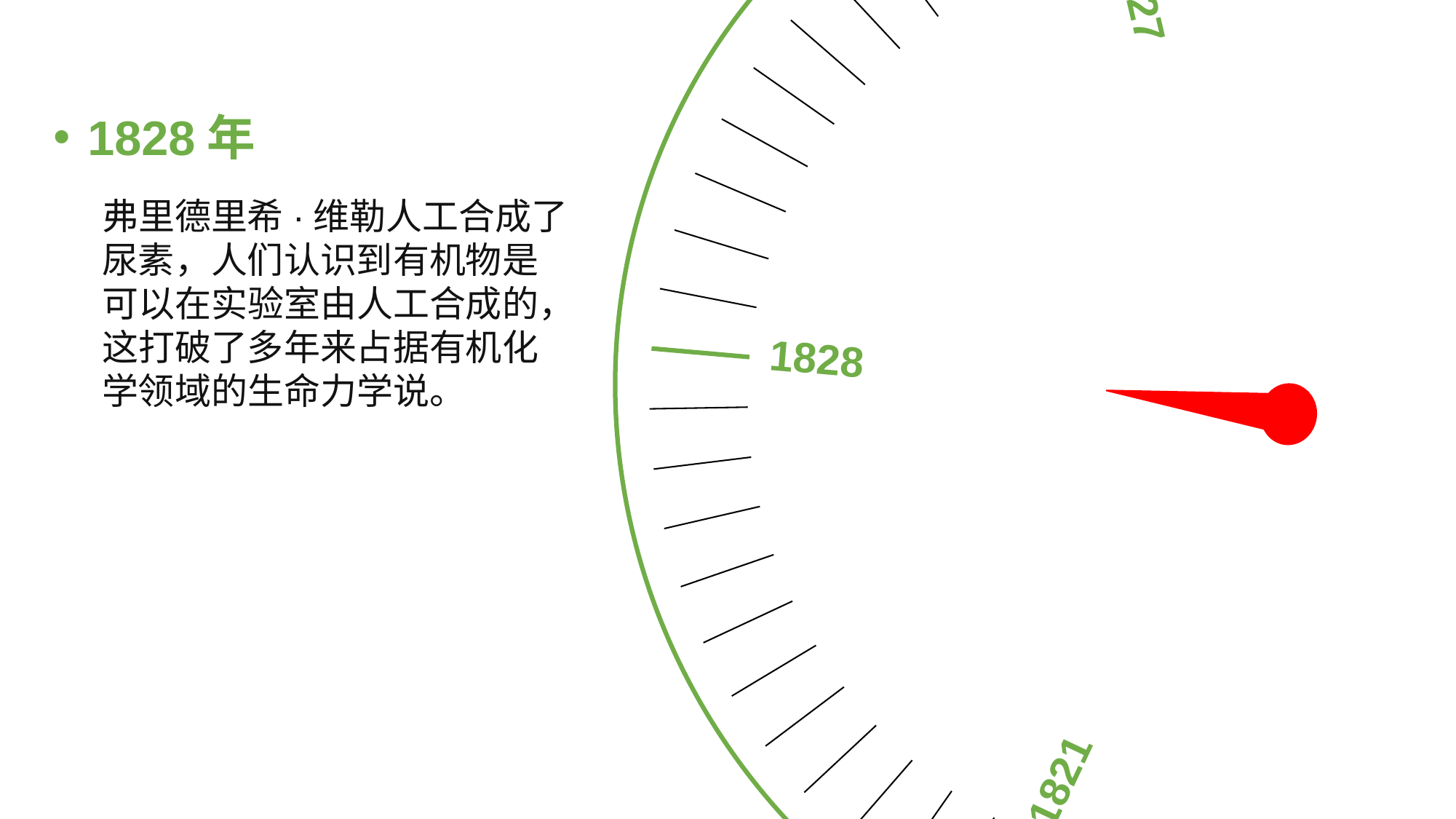

1827
1824
1828
1822
1821
1828年
弗里德里希·维勒人工合成了尿素，人们认识到有机物是可以在实验室由人工合成的，这打破了多年来占据有机化学领域的生命力学说。